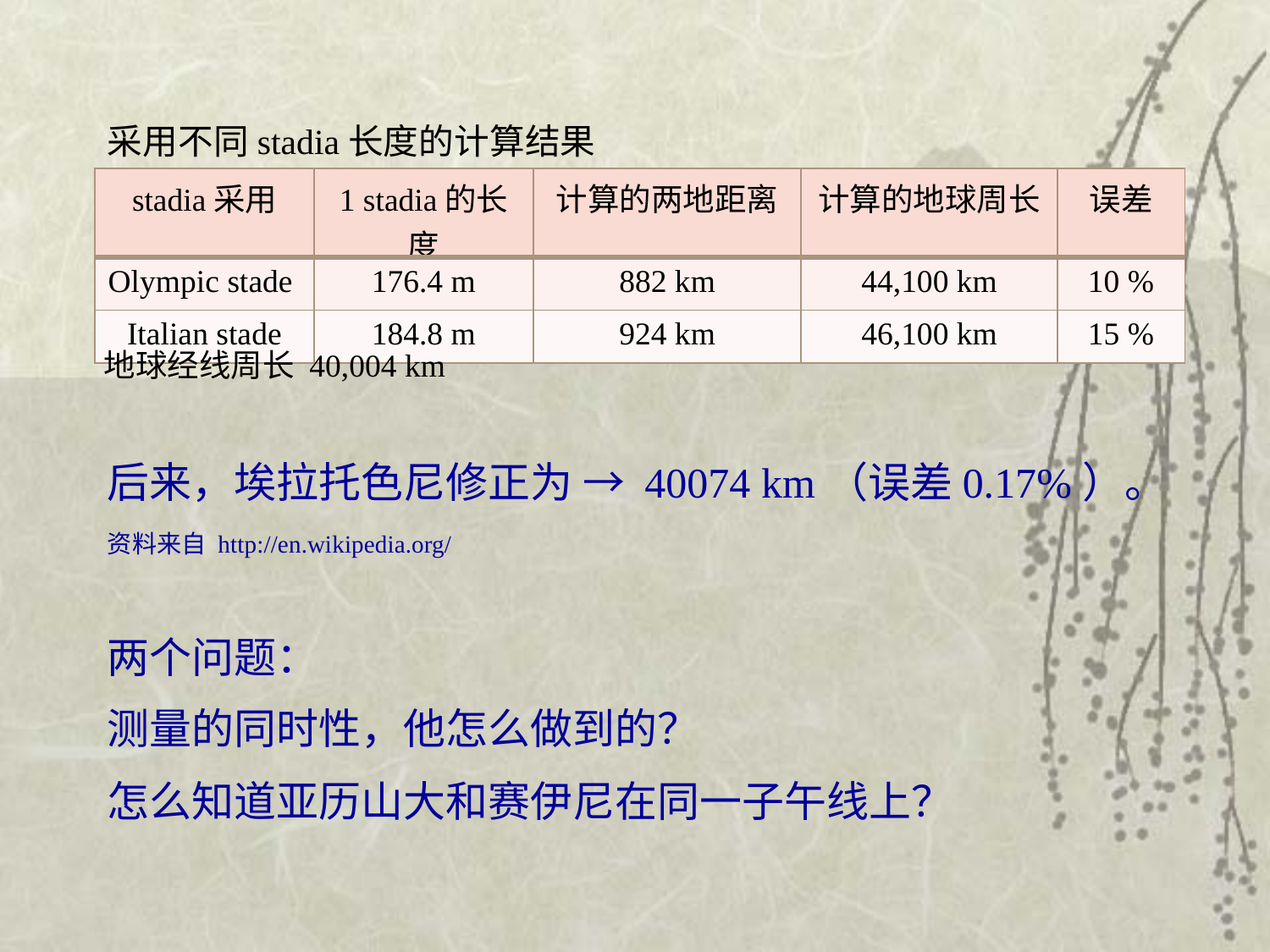

采用不同stadia长度的计算结果
| stadia采用 | 1 stadia的长度 | 计算的两地距离 | 计算的地球周长 | 误差 |
| --- | --- | --- | --- | --- |
| Olympic stade | 176.4 m | 882 km | 44,100 km | 10 % |
| Italian stade | 184.8 m | 924 km | 46,100 km | 15 % |
地球经线周长 40,004 km
后来，埃拉托色尼修正为 → 40074 km（误差0.17%）。
资料来自 http://en.wikipedia.org/
两个问题：
测量的同时性，他怎么做到的？
怎么知道亚历山大和赛伊尼在同一子午线上？